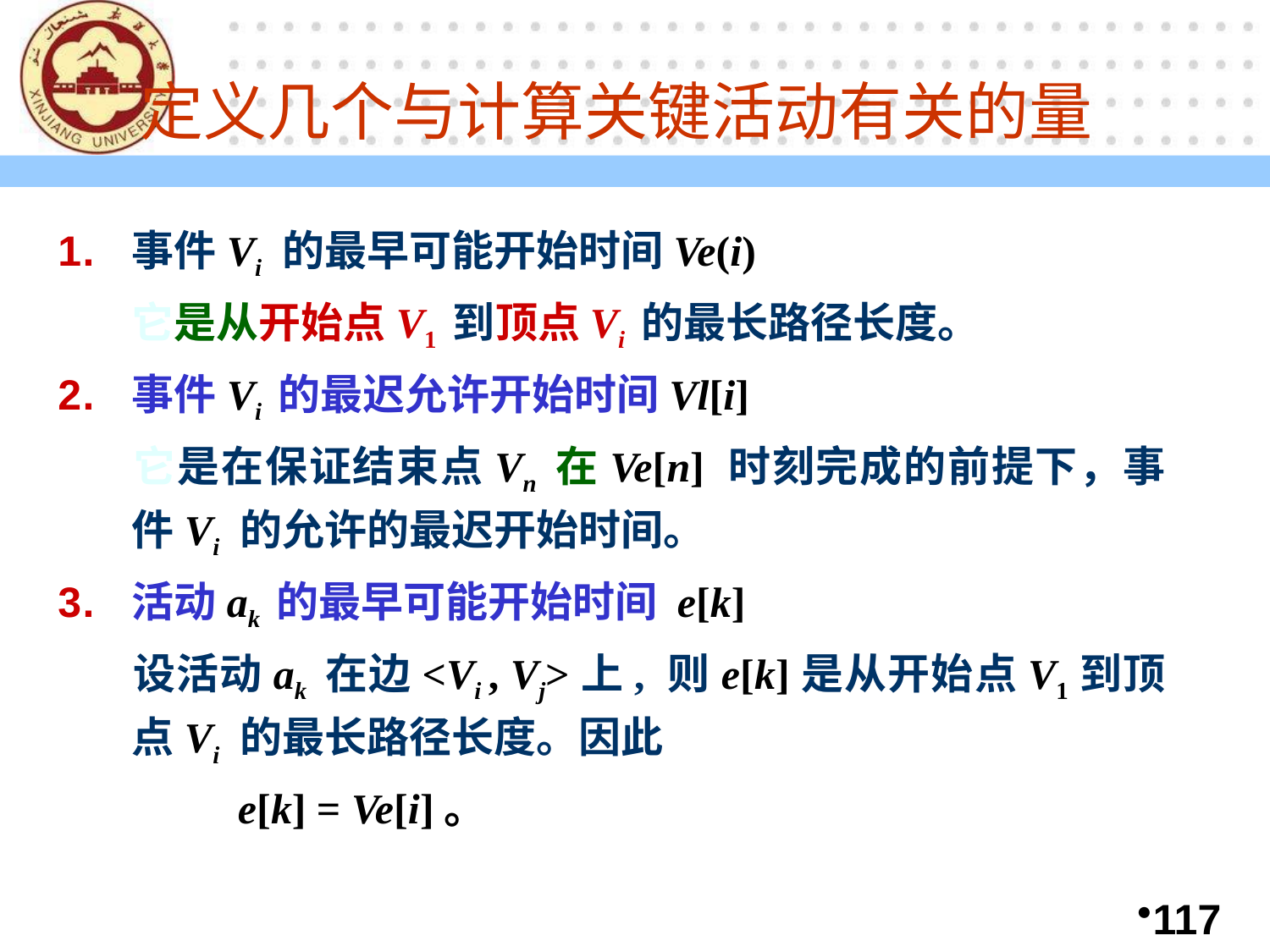

117-90
# 定义几个与计算关键活动有关的量
事件Vi 的最早可能开始时间Ve(i)
	它是从开始点V1 到顶点Vi 的最长路径长度。
事件Vi 的最迟允许开始时间Vl[i]
	它是在保证结束点Vn 在Ve[n] 时刻完成的前提下，事件Vi 的允许的最迟开始时间。
活动ak 的最早可能开始时间 e[k]
	设活动ak 在边<Vi , Vj>上, 则e[k]是从开始点V1到顶点Vi 的最长路径长度。因此
                 e[k] = Ve[i]。